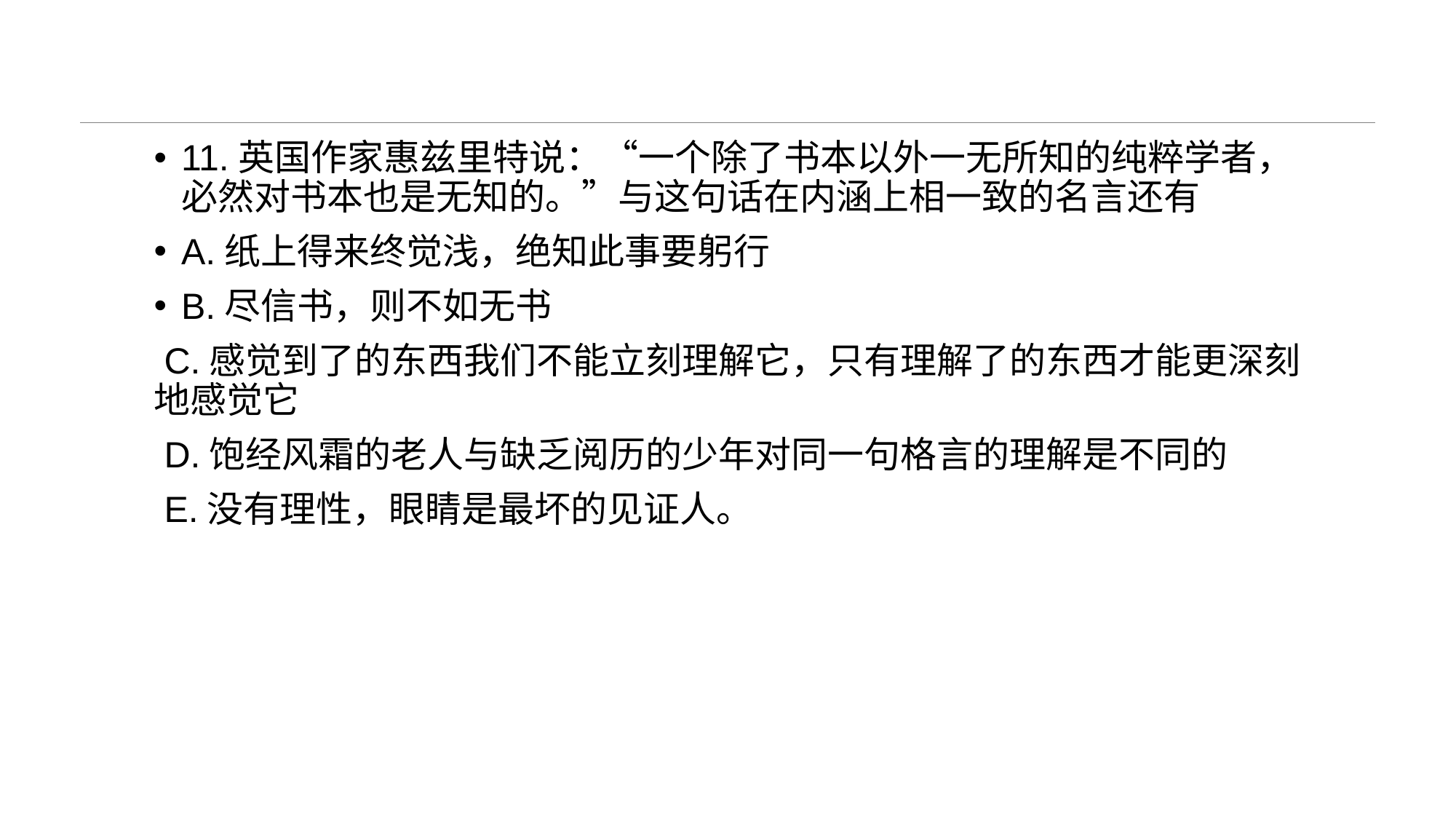

#
11.英国作家惠兹里特说：“一个除了书本以外一无所知的纯粹学者，必然对书本也是无知的。”与这句话在内涵上相一致的名言还有
A.纸上得来终觉浅，绝知此事要躬行
B.尽信书，则不如无书
 C.感觉到了的东西我们不能立刻理解它，只有理解了的东西才能更深刻地感觉它
 D.饱经风霜的老人与缺乏阅历的少年对同一句格言的理解是不同的
 E.没有理性，眼睛是最坏的见证人。